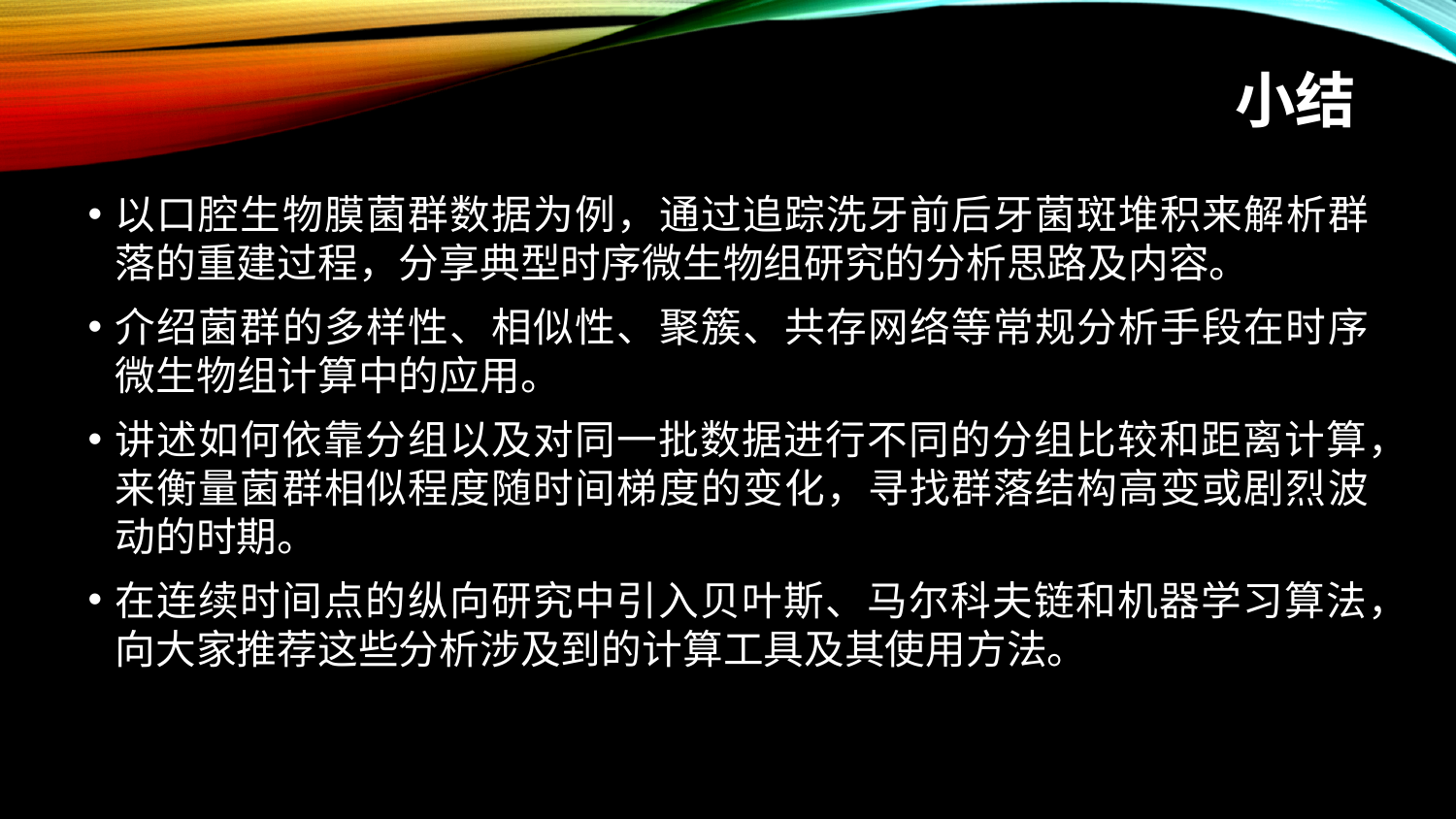

# 小结
以口腔生物膜菌群数据为例，通过追踪洗牙前后牙菌斑堆积来解析群落的重建过程，分享典型时序微生物组研究的分析思路及内容。
介绍菌群的多样性、相似性、聚簇、共存网络等常规分析手段在时序微生物组计算中的应用。
讲述如何依靠分组以及对同一批数据进行不同的分组比较和距离计算，来衡量菌群相似程度随时间梯度的变化，寻找群落结构高变或剧烈波动的时期。
在连续时间点的纵向研究中引入贝叶斯、马尔科夫链和机器学习算法，向大家推荐这些分析涉及到的计算工具及其使用方法。